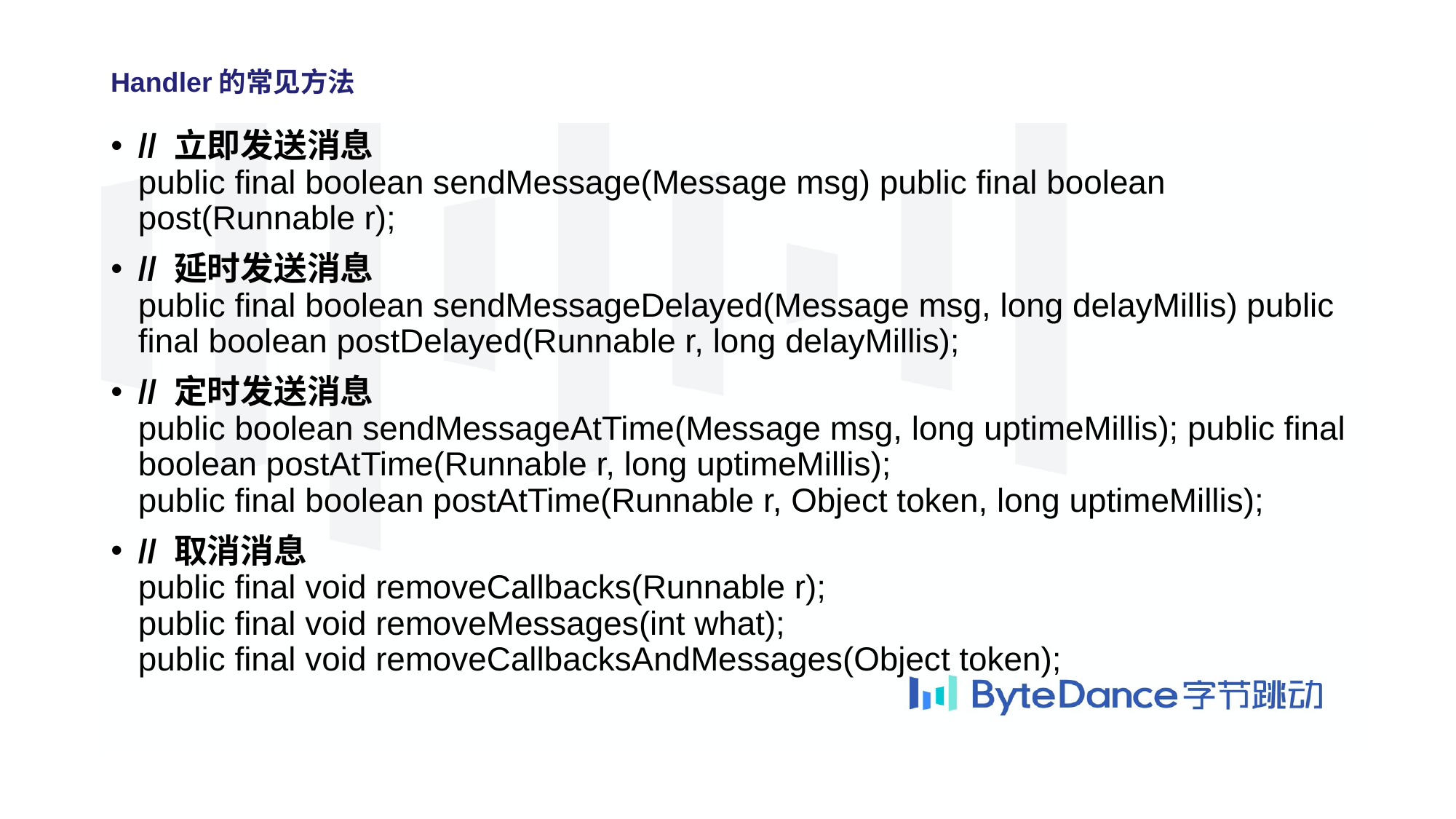

Handler的常见方法
// 立即发送消息
public final boolean sendMessage(Message msg) public final boolean post(Runnable r);
// 延时发送消息
public final boolean sendMessageDelayed(Message msg, long delayMillis) public final boolean postDelayed(Runnable r, long delayMillis);
// 定时发送消息
public boolean sendMessageAtTime(Message msg, long uptimeMillis); public final boolean postAtTime(Runnable r, long uptimeMillis);
public final boolean postAtTime(Runnable r, Object token, long uptimeMillis);
// 取消消息
public final void removeCallbacks(Runnable r);
public final void removeMessages(int what);
public final void removeCallbacksAndMessages(Object token);